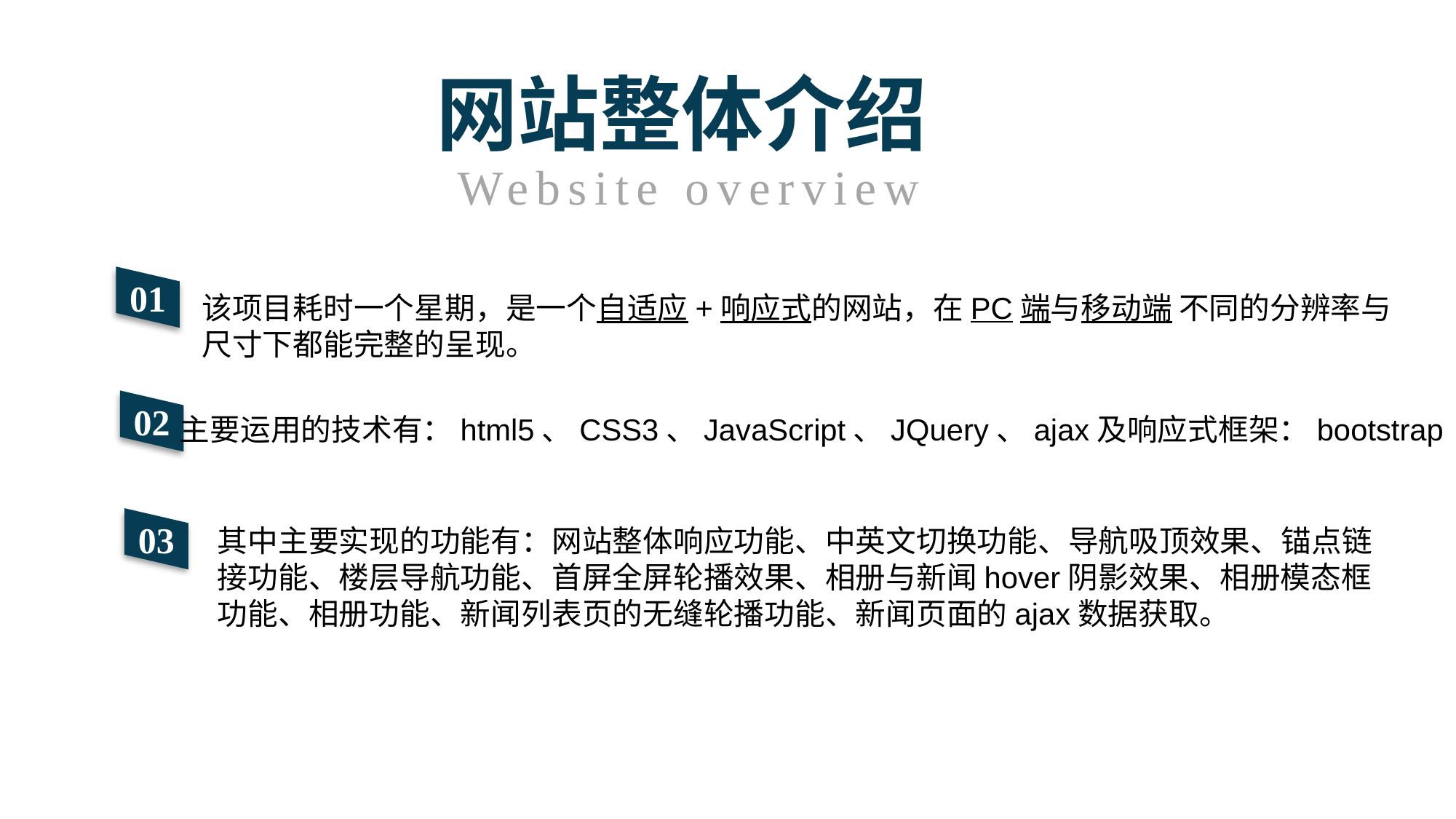

网站整体介绍
Website overview
01
该项目耗时一个星期，是一个自适应+响应式的网站，在PC端与移动端 不同的分辨率与
尺寸下都能完整的呈现。
02
主要运用的技术有：html5、CSS3、JavaScript、JQuery、ajax及响应式框架：bootstrap
03
其中主要实现的功能有：网站整体响应功能、中英文切换功能、导航吸顶效果、锚点链接功能、楼层导航功能、首屏全屏轮播效果、相册与新闻hover阴影效果、相册模态框功能、相册功能、新闻列表页的无缝轮播功能、新闻页面的ajax数据获取。